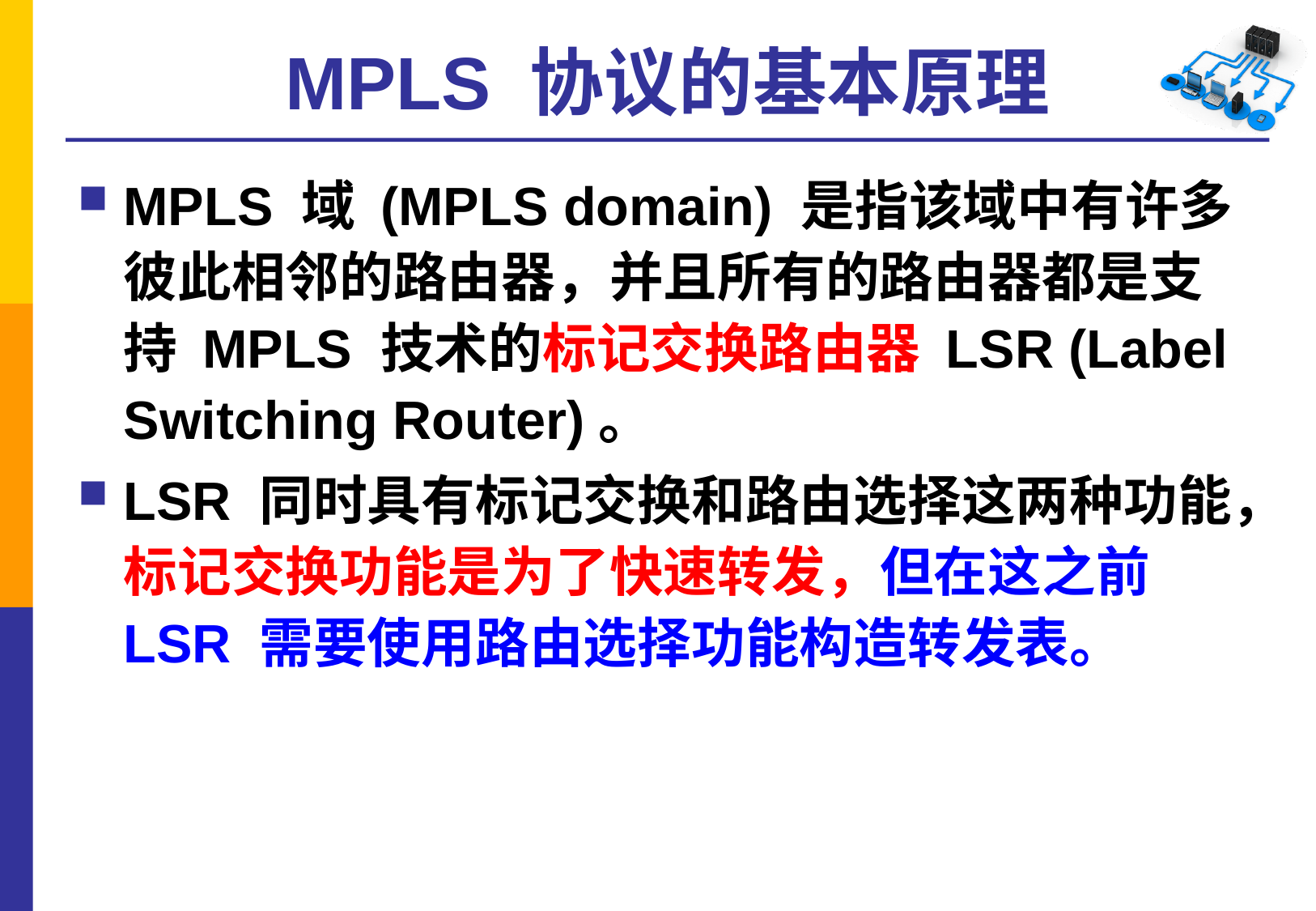

# MPLS 协议的基本原理
MPLS 域 (MPLS domain) 是指该域中有许多彼此相邻的路由器，并且所有的路由器都是支持 MPLS 技术的标记交换路由器 LSR (Label Switching Router)。
LSR 同时具有标记交换和路由选择这两种功能，标记交换功能是为了快速转发，但在这之前LSR 需要使用路由选择功能构造转发表。